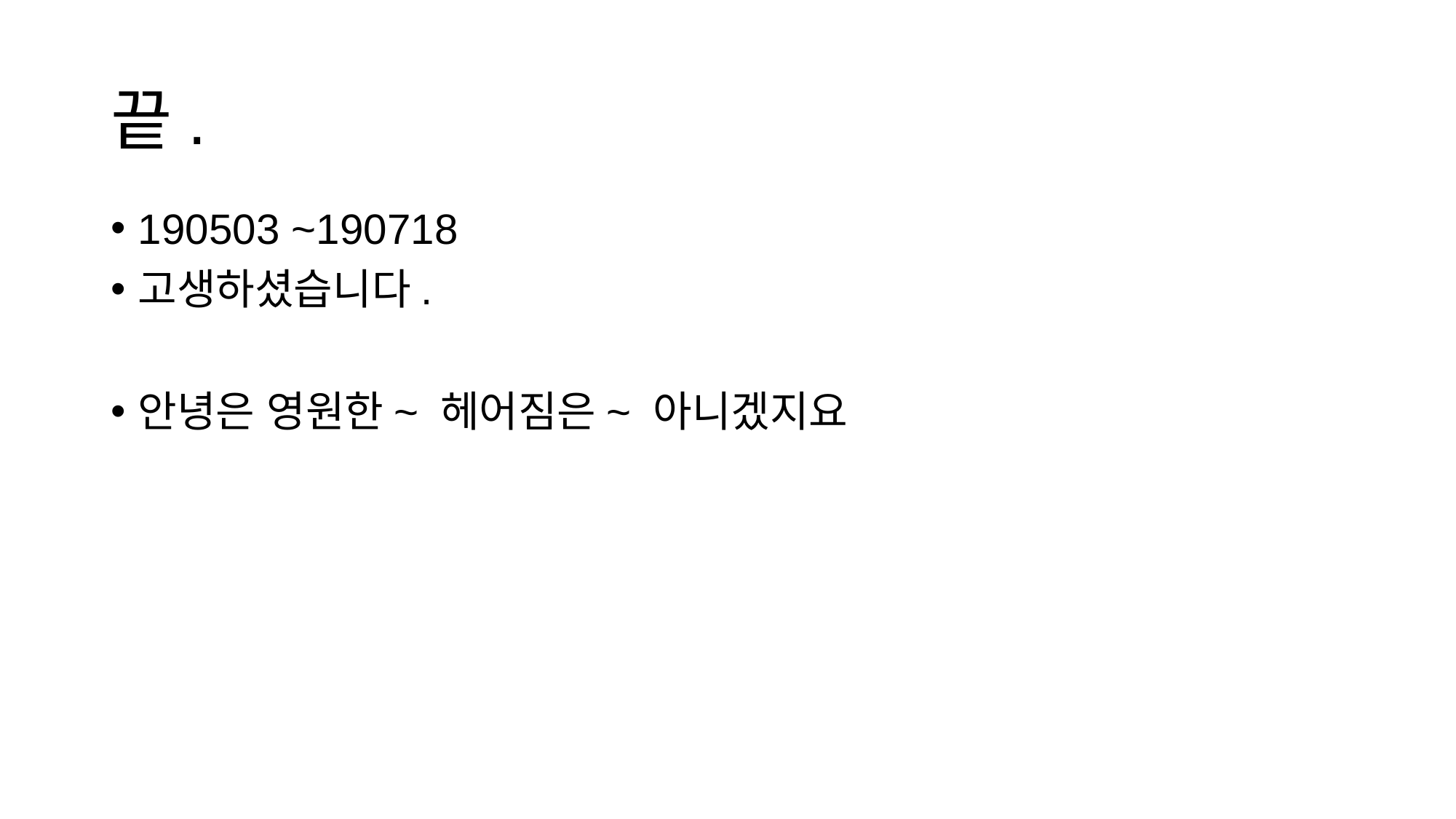

# 끝.
190503 ~190718
고생하셨습니다.

안녕은 영원한~ 헤어짐은~ 아니겠지요